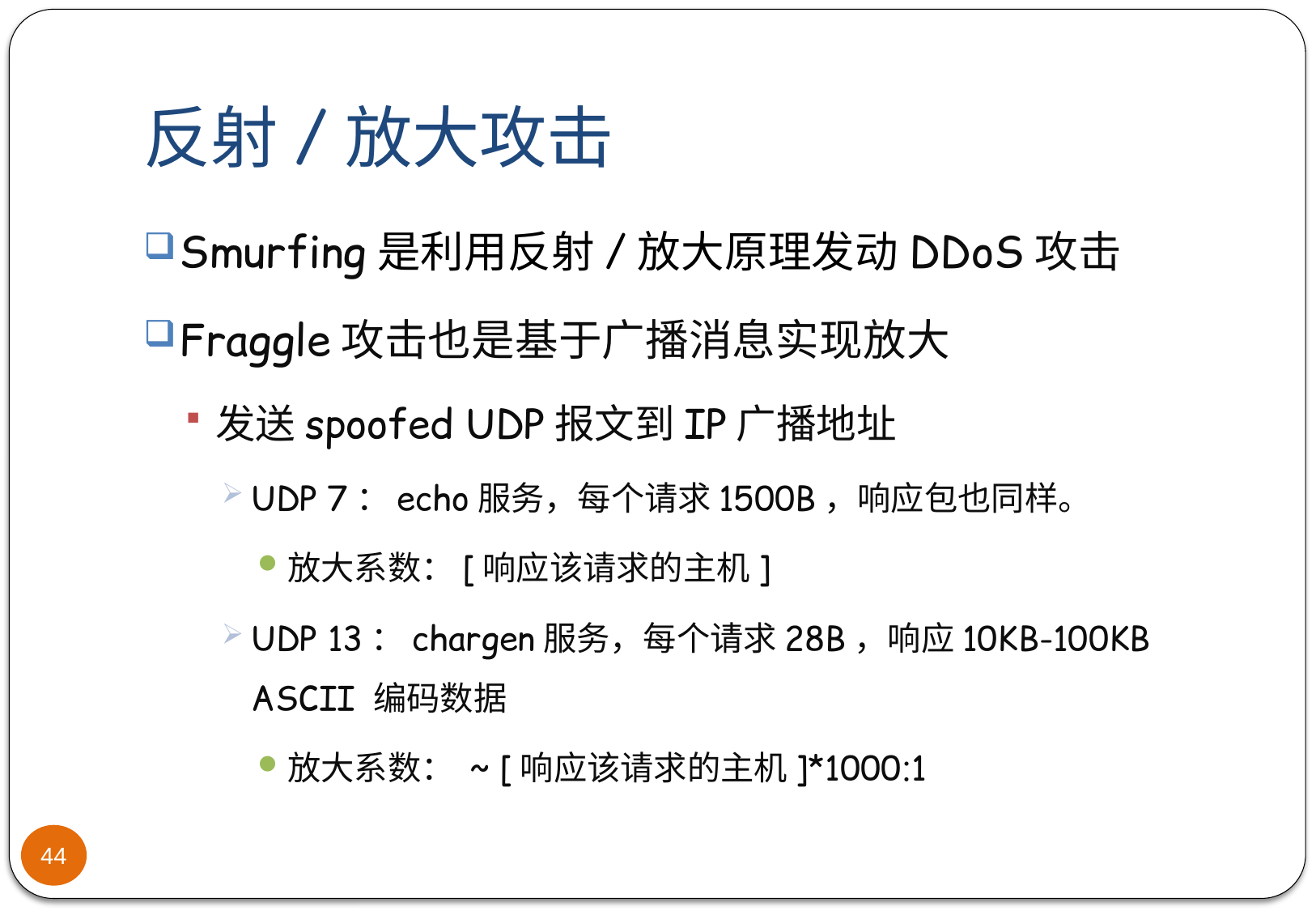

# 反射/放大攻击
Smurfing是利用反射/放大原理发动DDoS攻击
Fraggle攻击也是基于广播消息实现放大
发送spoofed UDP报文到IP广播地址
UDP 7：echo服务，每个请求1500B，响应包也同样。
放大系数：[响应该请求的主机]
UDP 13：chargen服务，每个请求28B，响应10KB-100KB ASCII 编码数据
放大系数： ~ [响应该请求的主机]*1000:1
44